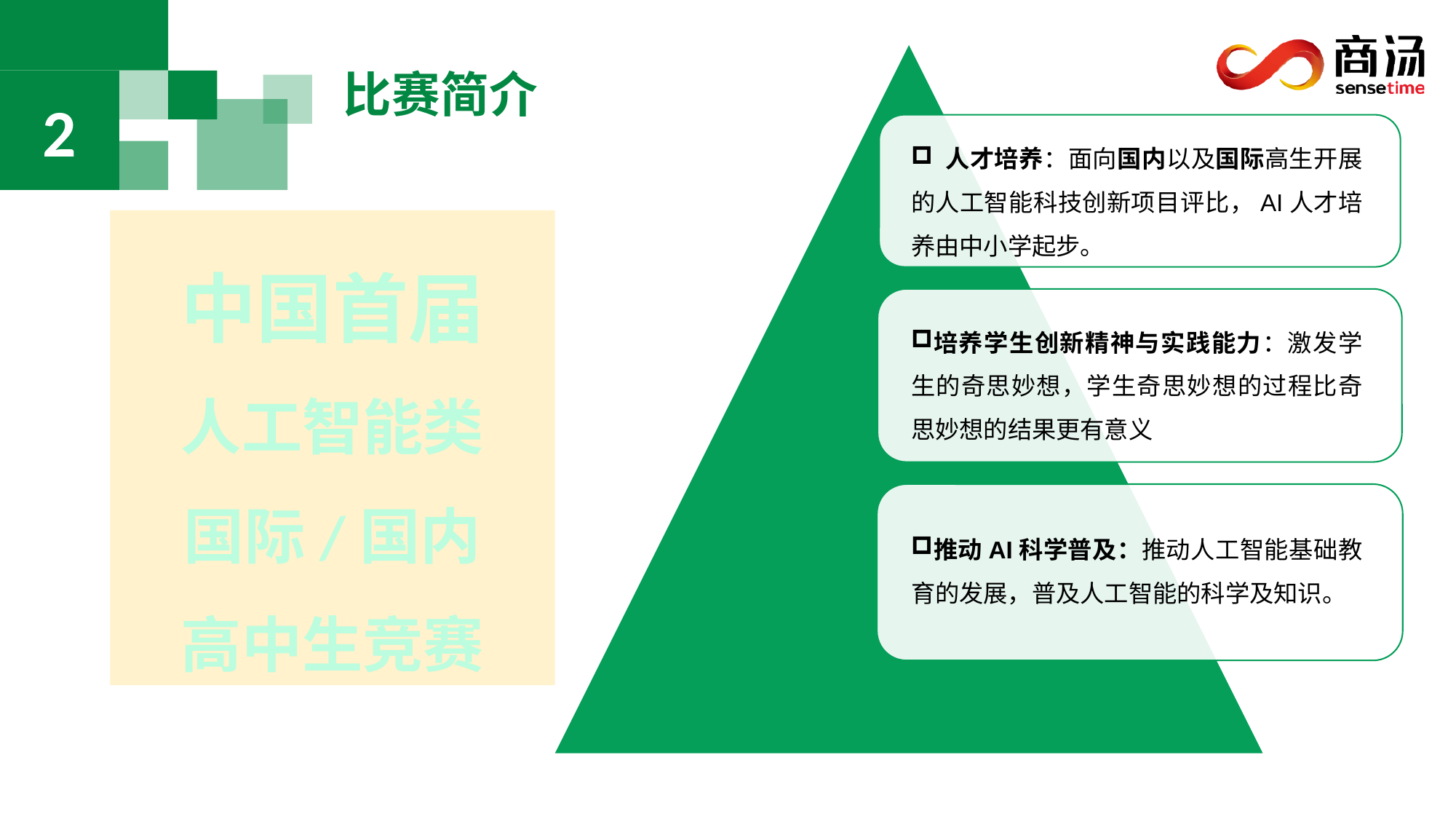

比赛简介
2
 人才培养：面向国内以及国际高生开展的人工智能科技创新项目评比，AI人才培养由中小学起步。
中国首届
人工智能类
国际/国内
高中生竞赛
培养学生创新精神与实践能力：激发学生的奇思妙想，学生奇思妙想的过程比奇思妙想的结果更有意义
推动AI科学普及：推动人工智能基础教育的发展，普及人工智能的科学及知识。